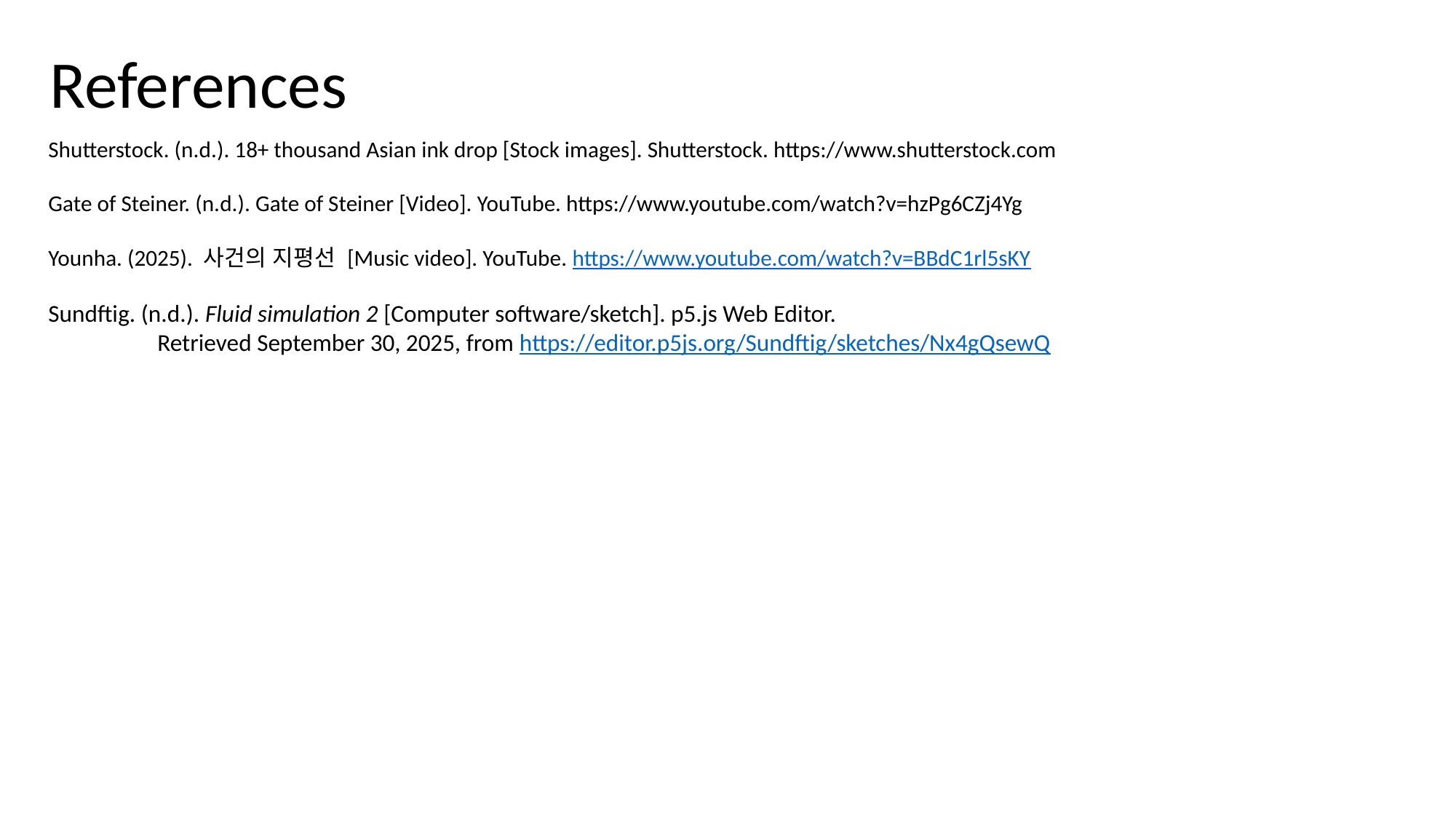

References
Shutterstock. (n.d.). 18+ thousand Asian ink drop [Stock images]. Shutterstock. https://www.shutterstock.com

Gate of Steiner. (n.d.). Gate of Steiner [Video]. YouTube. https://www.youtube.com/watch?v=hzPg6CZj4Yg

Younha. (2025). 사건의 지평선 [Music video]. YouTube. https://www.youtube.com/watch?v=BBdC1rl5sKY

Sundftig. (n.d.). Fluid simulation 2 [Computer software/sketch]. p5.js Web Editor.
	Retrieved September 30, 2025, from https://editor.p5js.org/Sundftig/sketches/Nx4gQsewQ